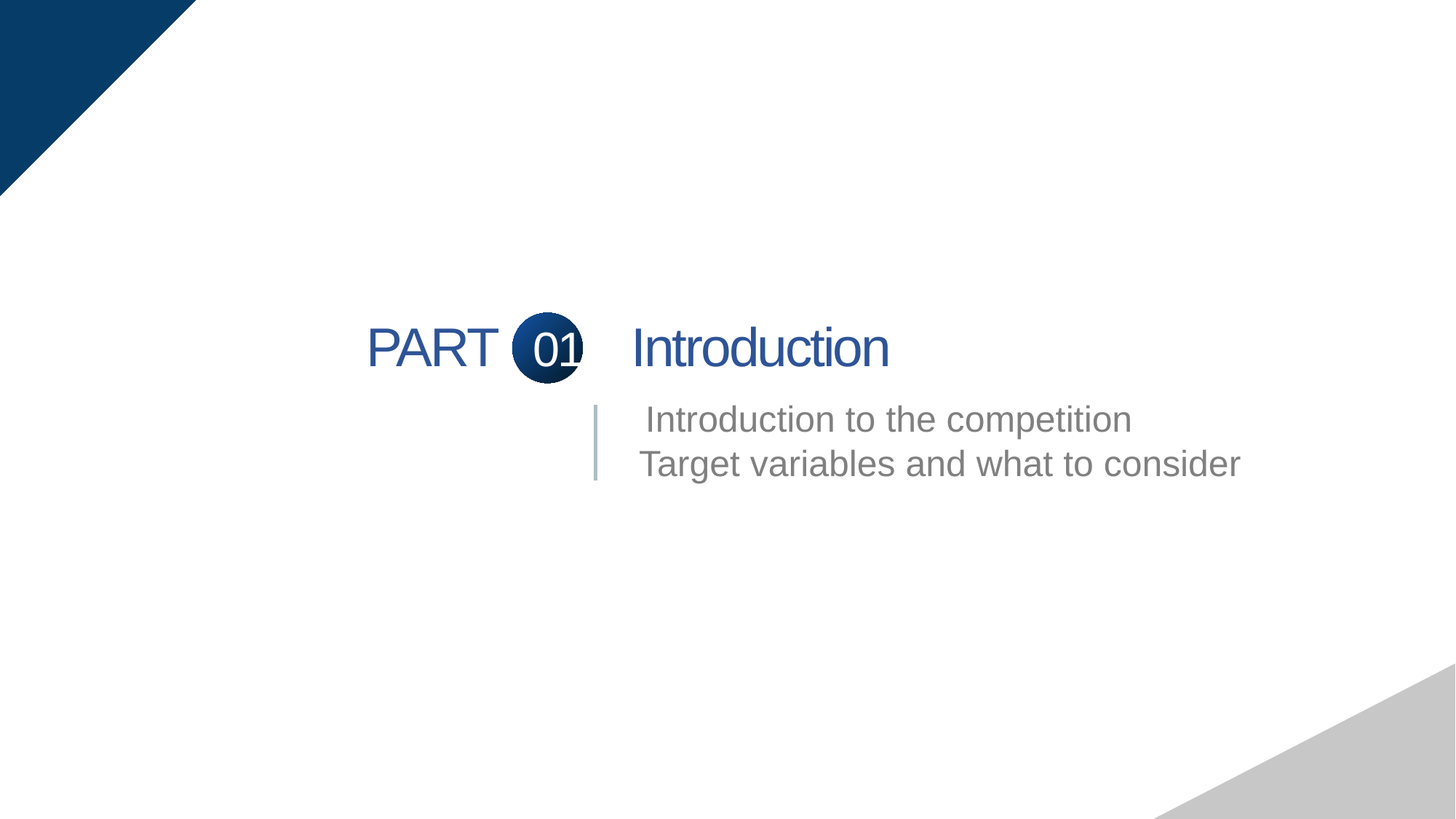

Introduction
PART
01

Introduction to the competition
Target variables and what to consider
연구배경
연구 목적 및 흐름도